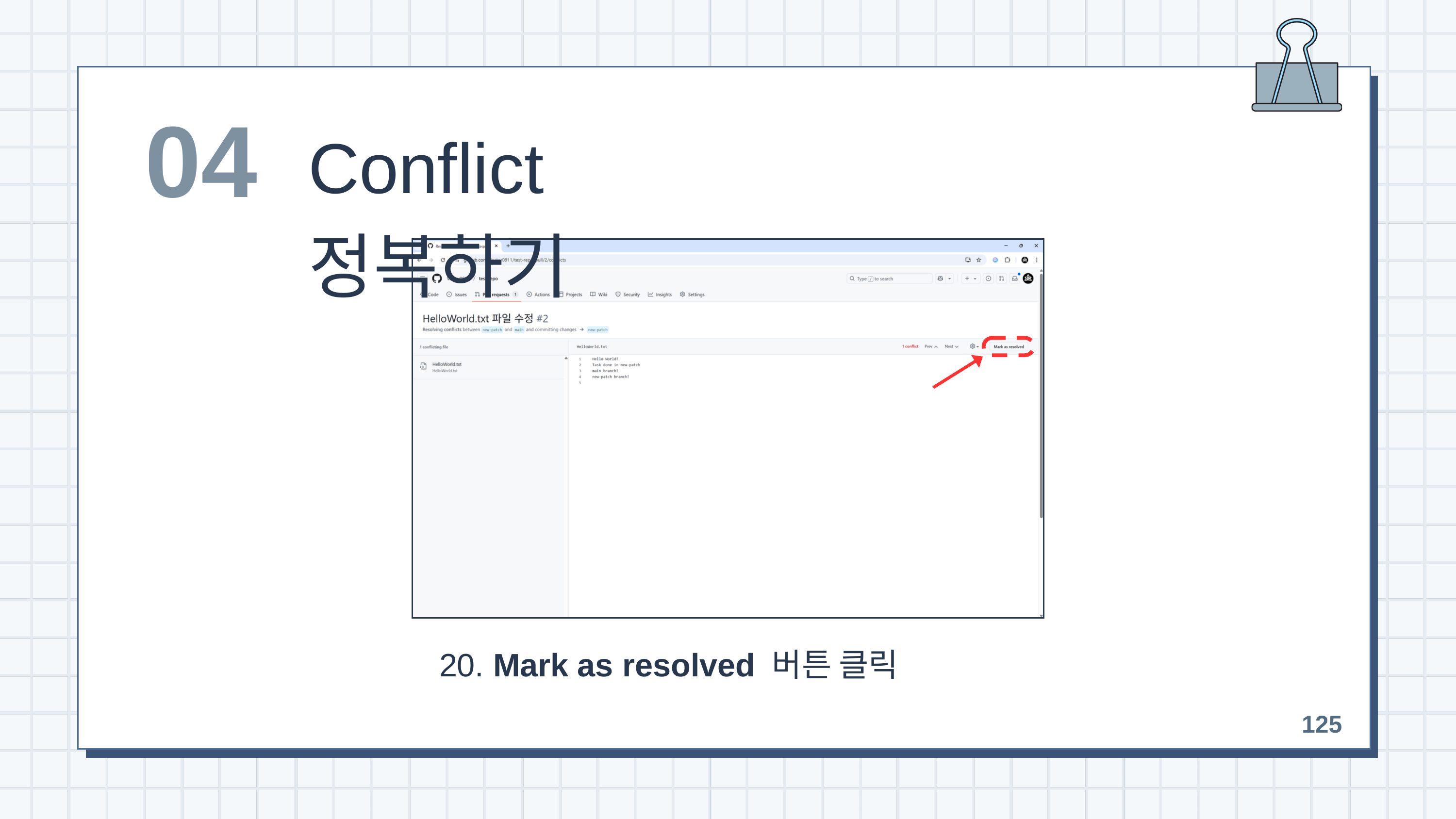

04
Conflict 정복하기

   20. Mark as resolved 버튼 클릭
125